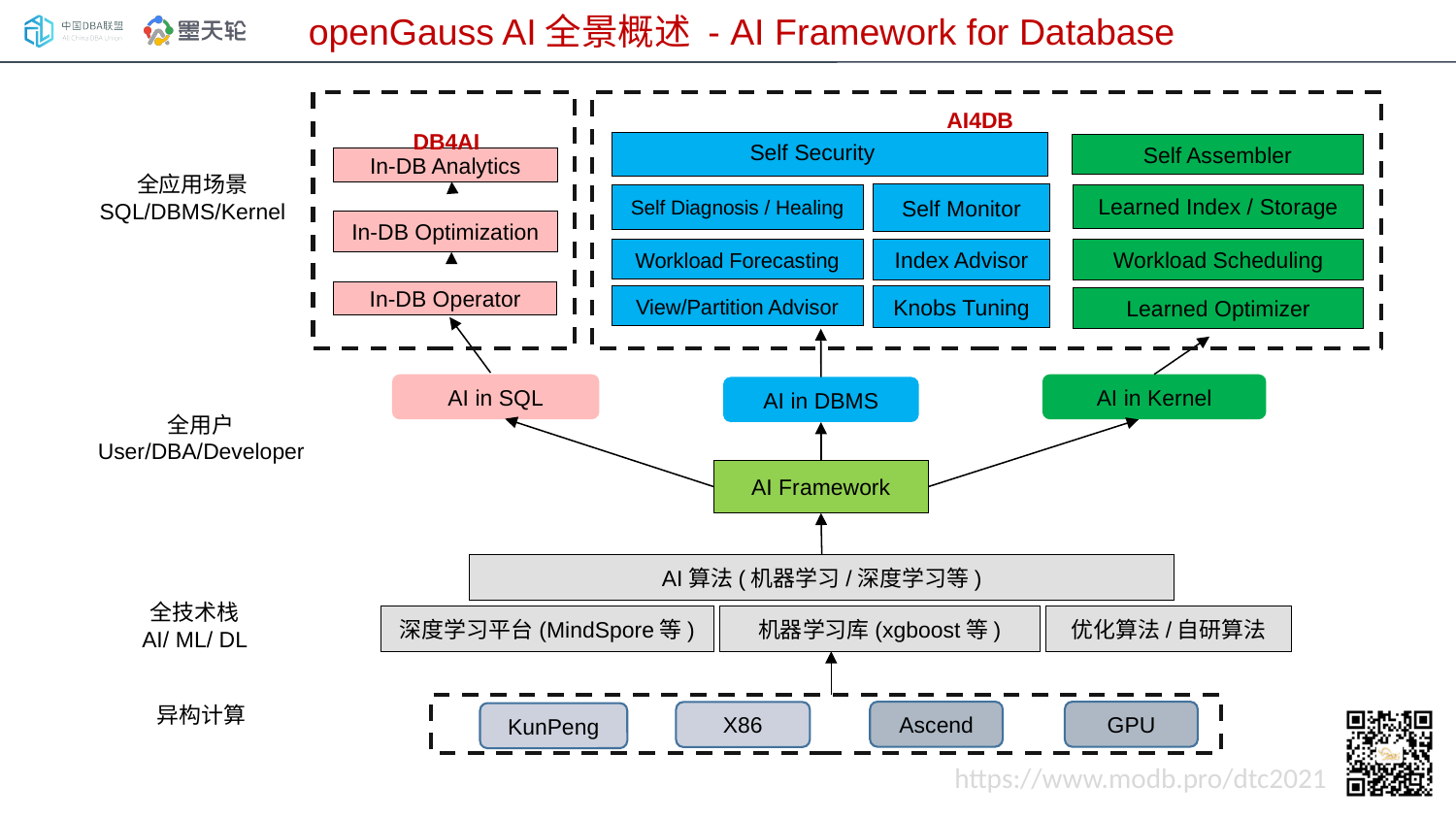

openGauss AI全景概述 - AI Framework for Database
AI4DB
DB4AI

Self Security

Self Assembler
In-DB Analytics
全应用场景
SQL/DBMS/Kernel
Self Monitor
Learned Index / Storage
Self Diagnosis / Healing
In-DB Optimization
Workload Forecasting
Workload Scheduling
Index Advisor
In-DB Operator
View/Partition Advisor
Knobs Tuning
Learned Optimizer
AI in SQL
AI in Kernel
AI in DBMS
全用户
User/DBA/Developer
AI Framework
AI算法(机器学习/深度学习等)
全技术栈
AI/ ML/ DL
深度学习平台(MindSpore等)
机器学习库(xgboost等)
优化算法/自研算法
异构计算

Ascend
GPU
X86
KunPeng